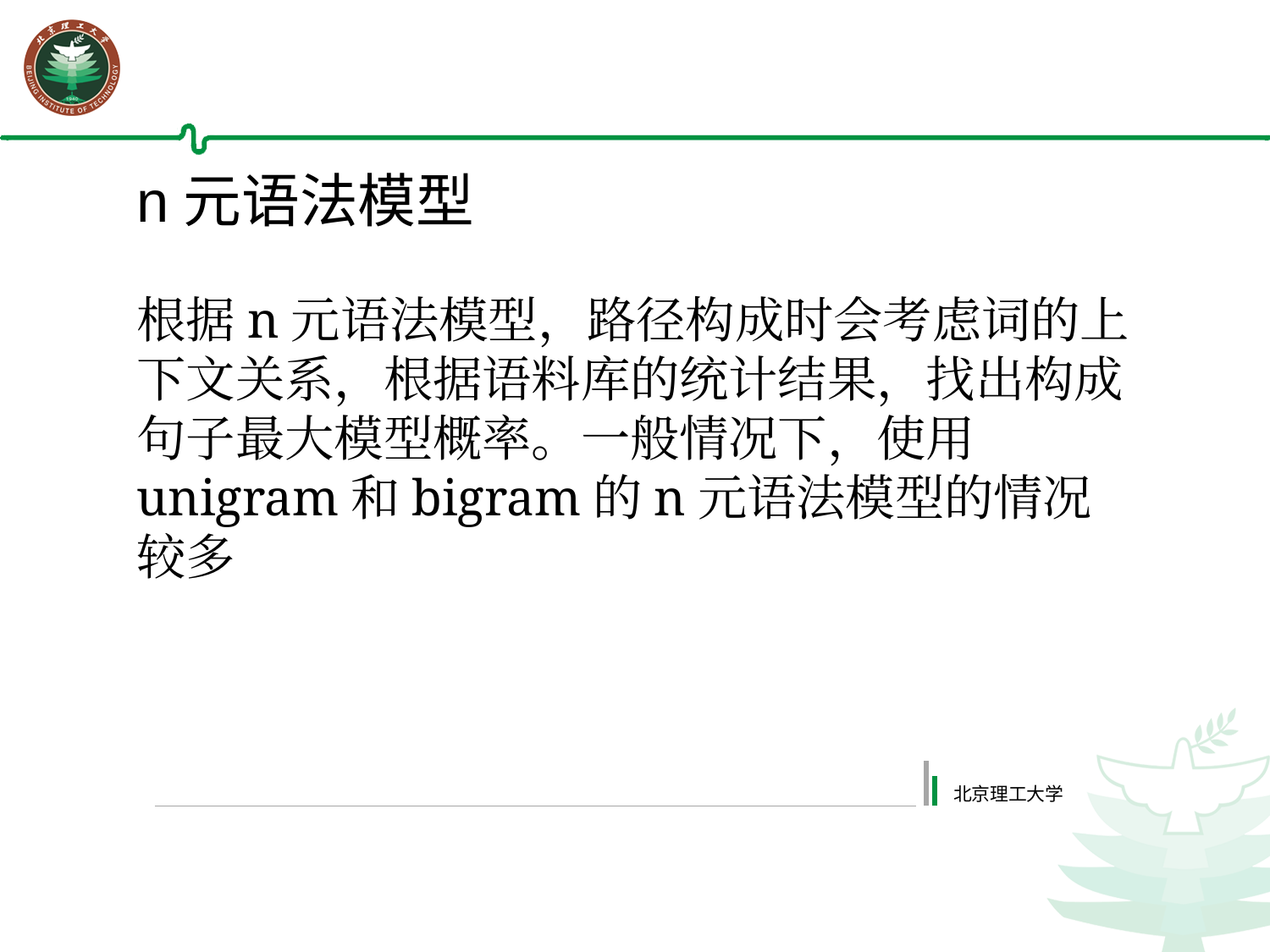

n元语法模型

根据n元语法模型，路径构成时会考虑词的上下文关系，根据语料库的统计结果，找出构成句子最大模型概率。一般情况下，使用unigram和bigram的n元语法模型的情况较多

北京理工大学